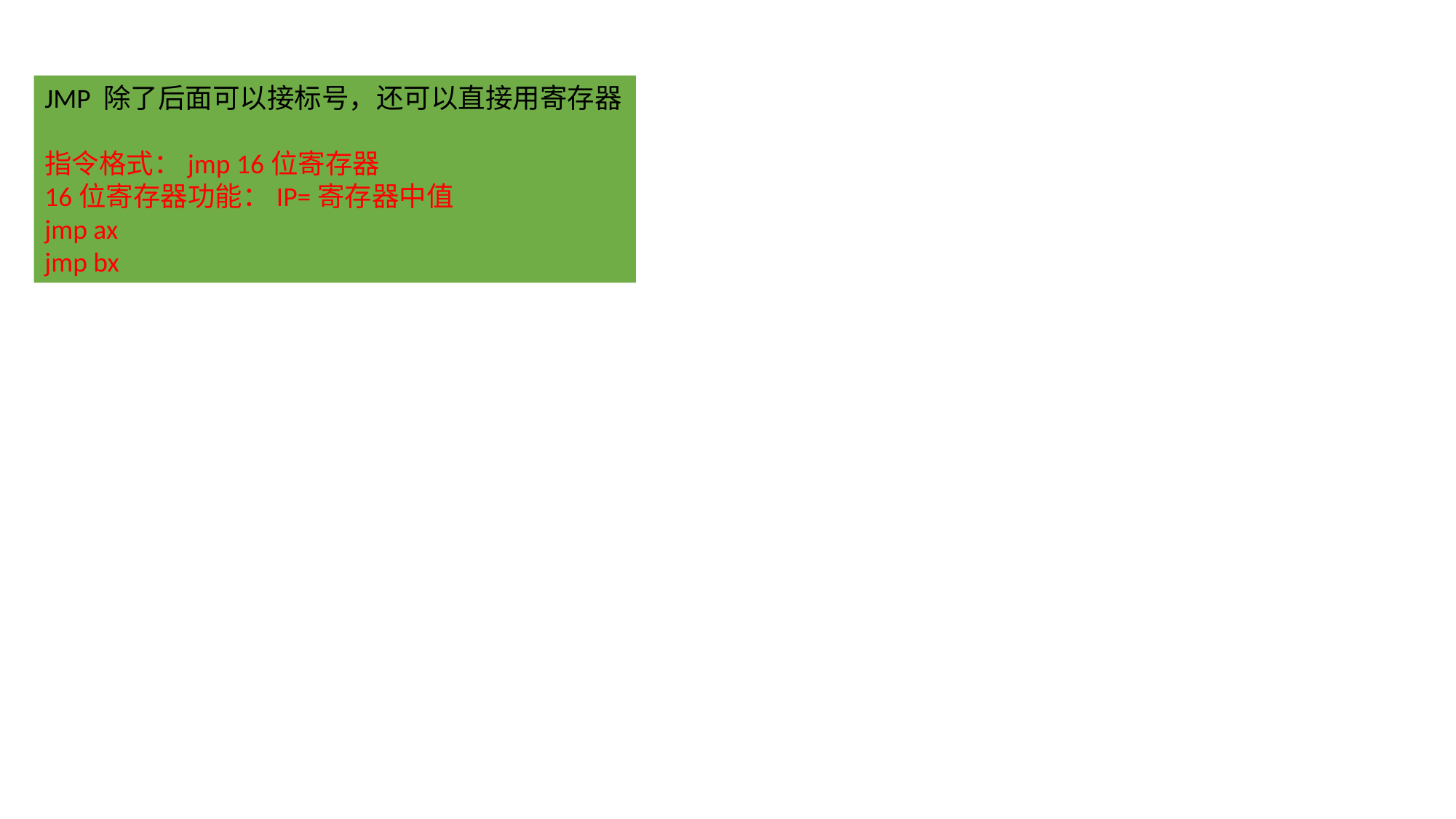

JMP 除了后面可以接标号，还可以直接用寄存器

指令格式：jmp 16位寄存器
16位寄存器功能：IP=寄存器中值
jmp ax
jmp bx